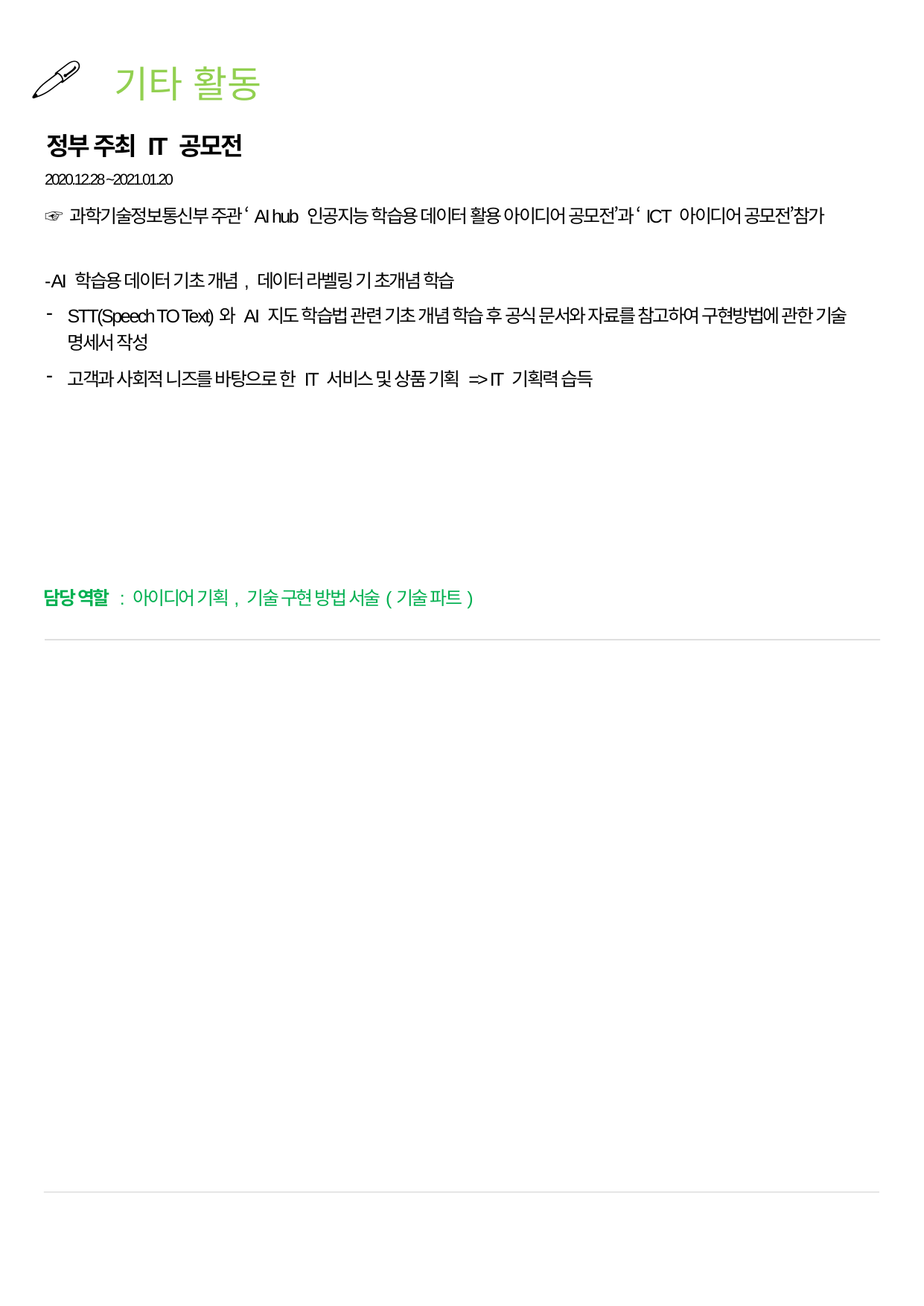

🖊 기타 활동
정부 주최 IT 공모전
2020.12.28 ~2021.01.20
☞ 과학기술정보통신부 주관 ‘AI hub 인공지능 학습용 데이터 활용 아이디어 공모전’과 ‘ICT 아이디어 공모전’참가
- AI 학습용 데이터 기초 개념, 데이터 라벨링 기 초개념 학습
STT(Speech TO Text)와 AI 지도 학습법 관련 기초 개념 학습 후 공식 문서와 자료를 참고하여 구현방법에 관한 기술 명세서 작성
고객과 사회적 니즈를 바탕으로 한 IT 서비스 및 상품 기획 => IT 기획력 습득
담당 역할 : 아이디어 기획, 기술 구현 방법 서술(기술 파트)